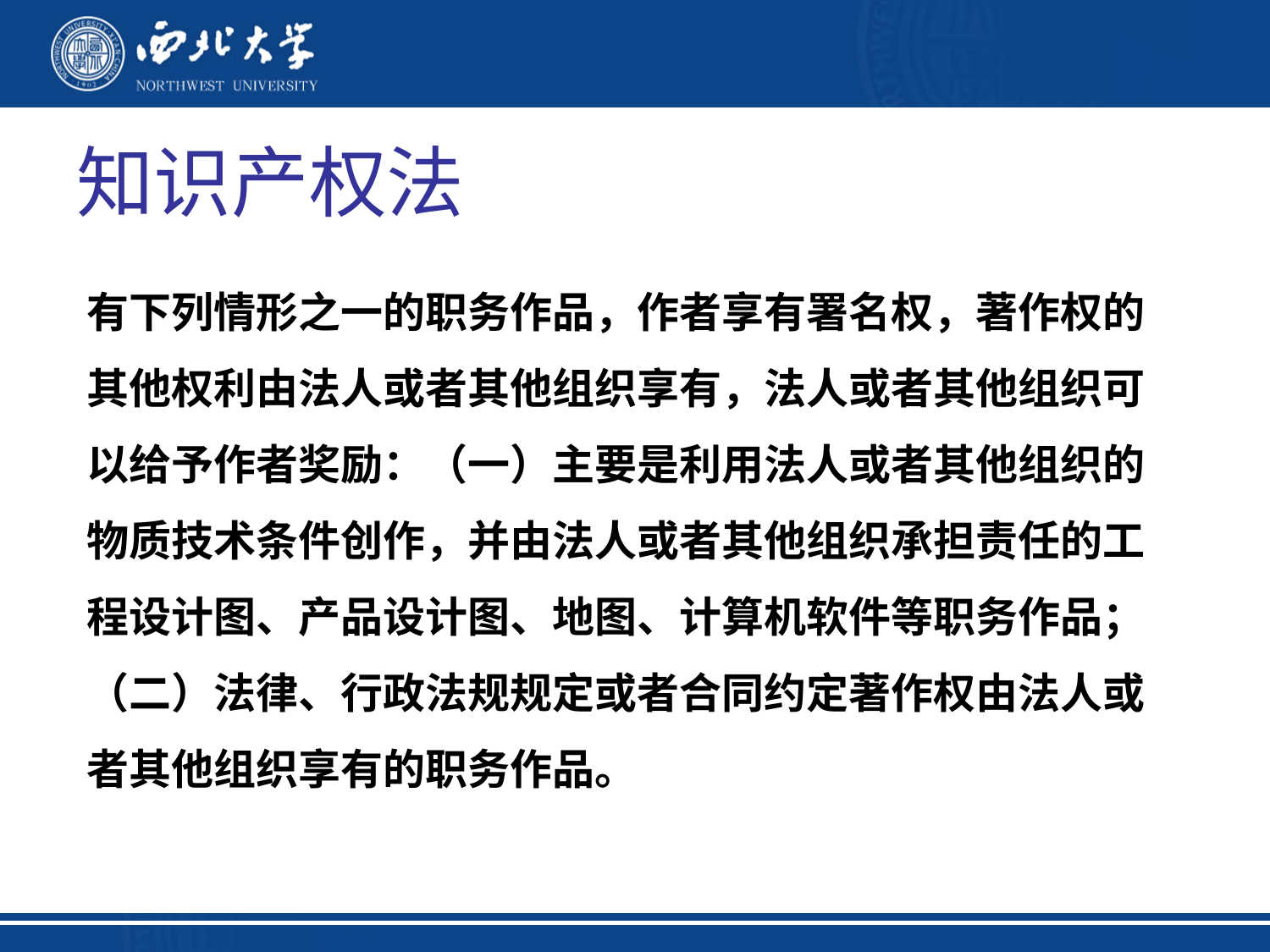

# 知识产权法
有下列情形之一的职务作品，作者享有署名权，著作权的其他权利由法人或者其他组织享有，法人或者其他组织可以给予作者奖励：（一）主要是利用法人或者其他组织的物质技术条件创作，并由法人或者其他组织承担责任的工程设计图、产品设计图、地图、计算机软件等职务作品；（二）法律、行政法规规定或者合同约定著作权由法人或者其他组织享有的职务作品。